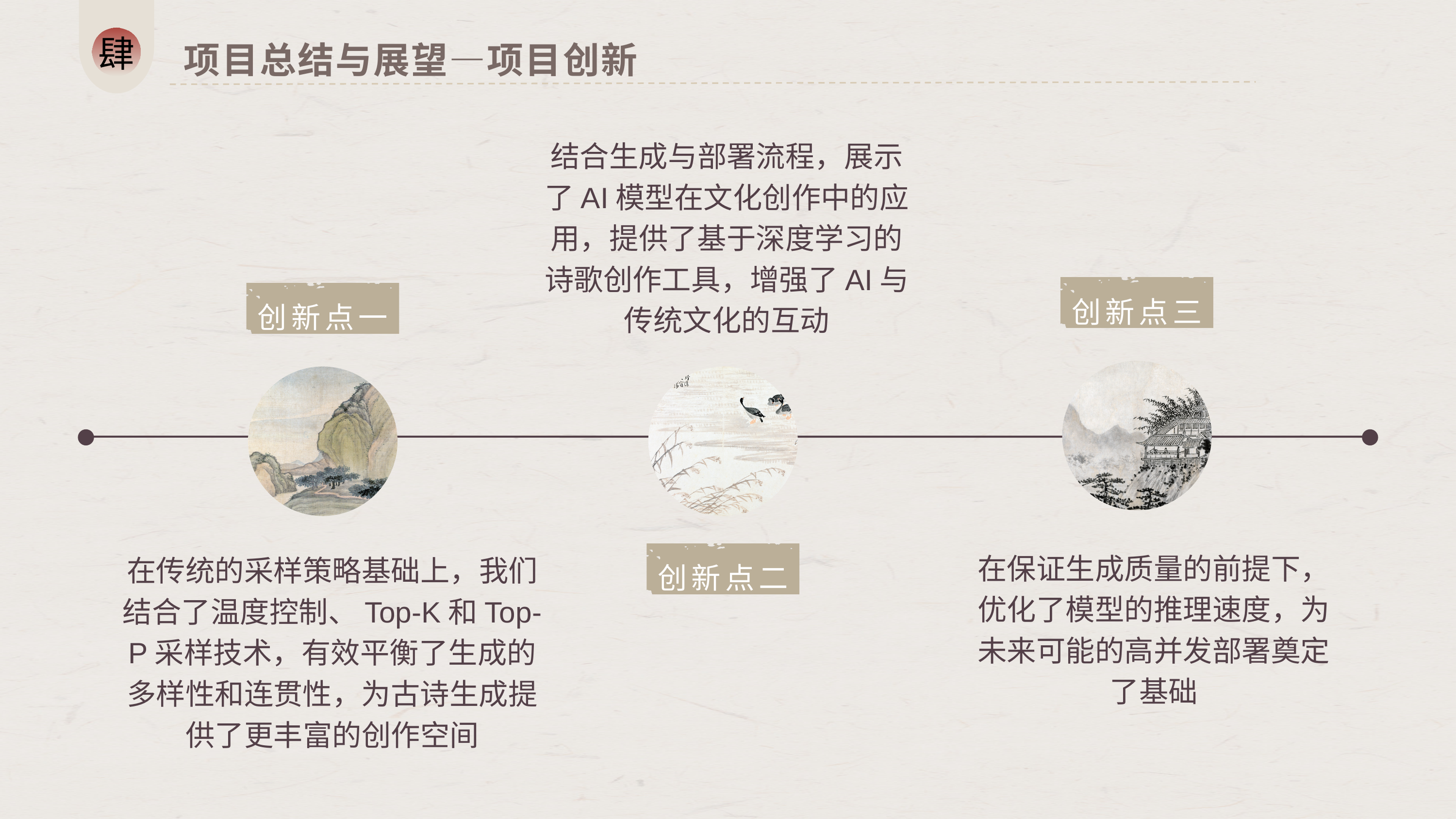

肆
项目总结与展望—项目创新
结合生成与部署流程，展示了AI模型在文化创作中的应用，提供了基于深度学习的诗歌创作工具，增强了AI与传统文化的互动

创新点三

创新点一

创新点二
在保证生成质量的前提下，优化了模型的推理速度，为未来可能的高并发部署奠定了基础
在传统的采样策略基础上，我们结合了温度控制、Top-K和Top-P采样技术，有效平衡了生成的多样性和连贯性，为古诗生成提供了更丰富的创作空间